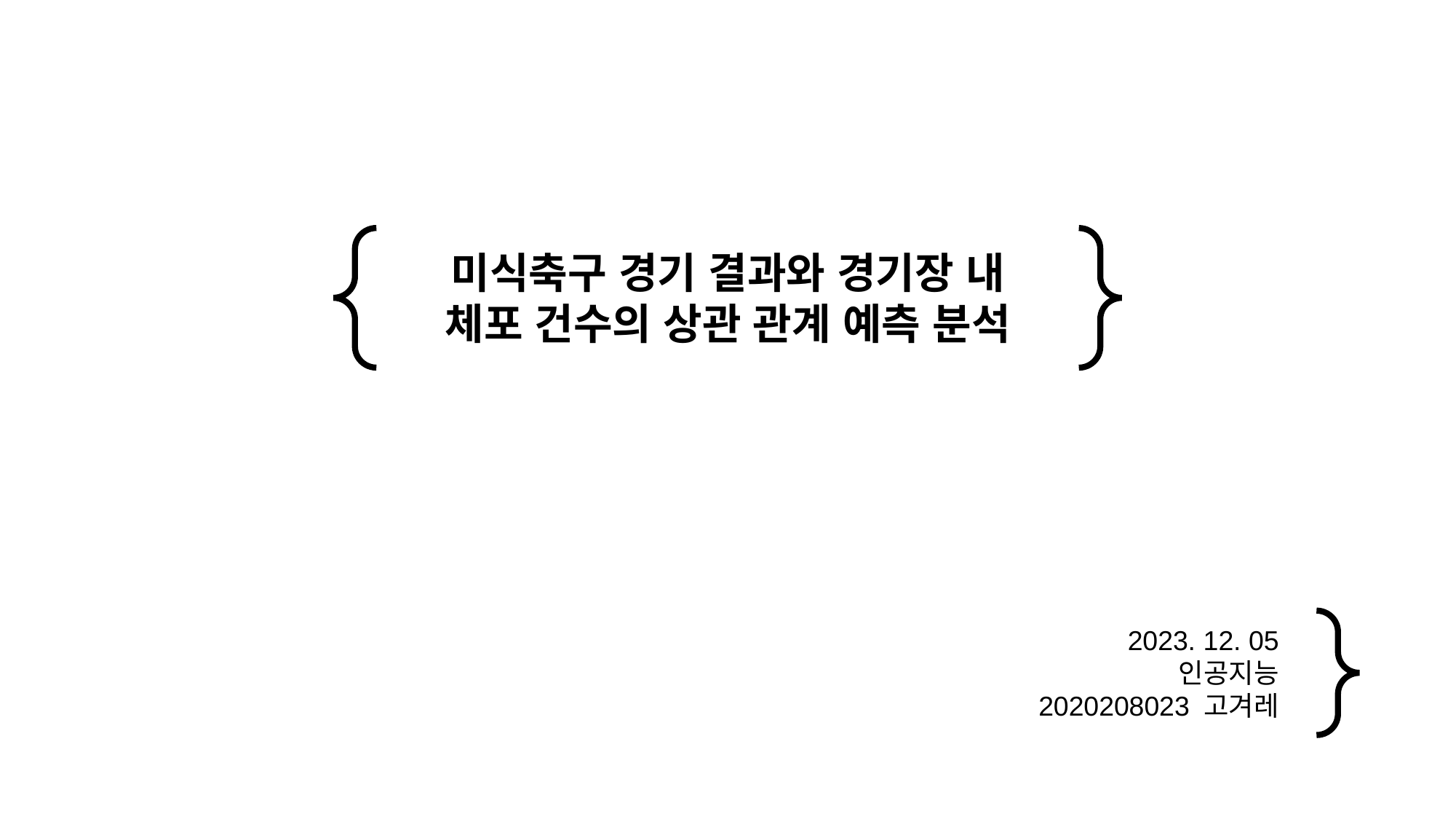

미식축구 경기 결과와 경기장 내
체포 건수의 상관 관계 예측 분석

2023. 12. 05
인공지능
 2020208023 고겨레